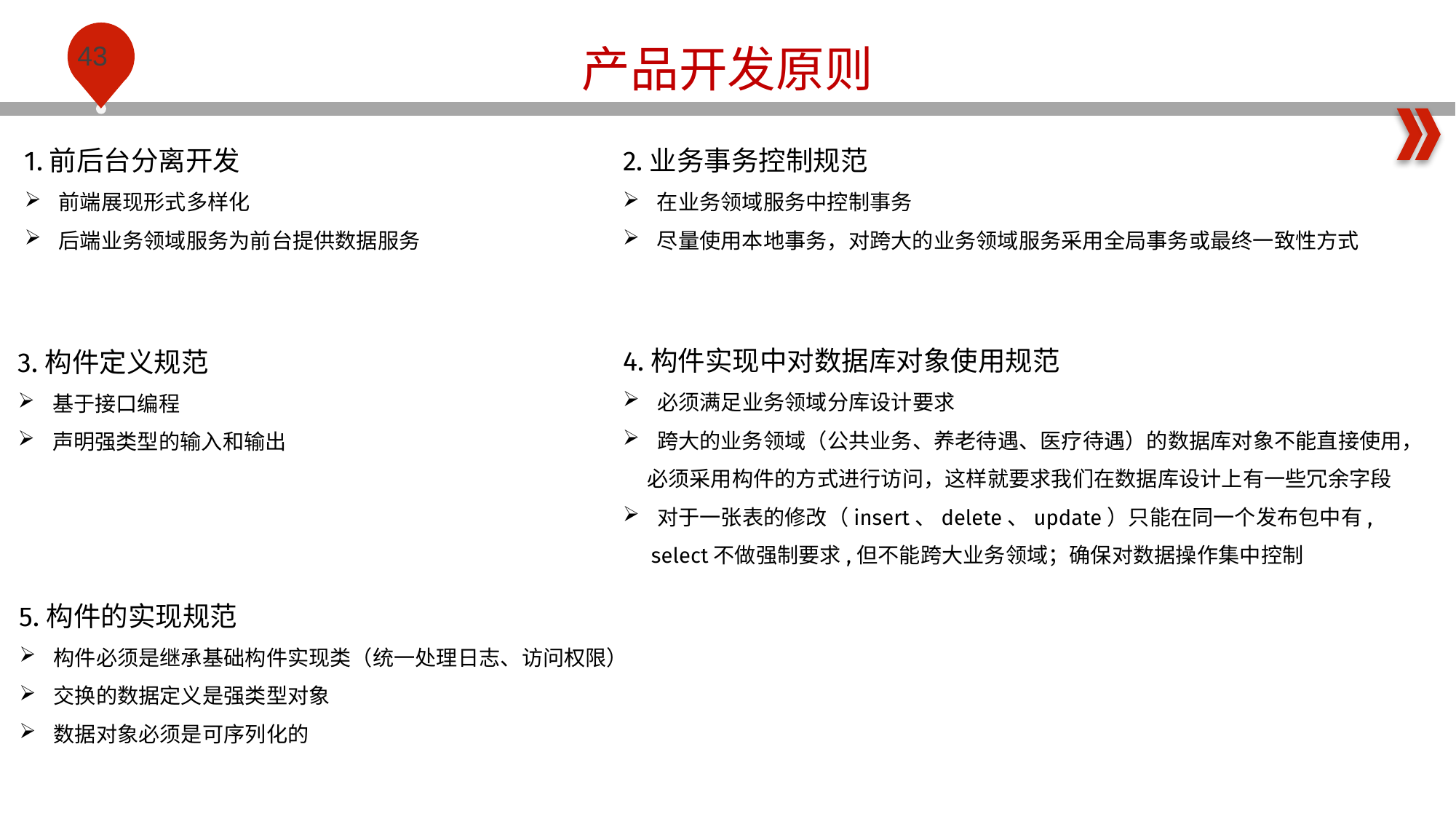

产品开发原则
1.前后台分离开发
前端展现形式多样化
后端业务领域服务为前台提供数据服务
2.业务事务控制规范
在业务领域服务中控制事务
尽量使用本地事务，对跨大的业务领域服务采用全局事务或最终一致性方式
4.构件实现中对数据库对象使用规范
必须满足业务领域分库设计要求
跨大的业务领域（公共业务、养老待遇、医疗待遇）的数据库对象不能直接使用，
    必须采用构件的方式进行访问，这样就要求我们在数据库设计上有一些冗余字段
对于一张表的修改（insert、delete、update）只能在同一个发布包中有,
     select不做强制要求,但不能跨大业务领域；确保对数据操作集中控制
3.构件定义规范
基于接口编程
声明强类型的输入和输出
5.构件的实现规范
构件必须是继承基础构件实现类（统一处理日志、访问权限）
交换的数据定义是强类型对象
数据对象必须是可序列化的